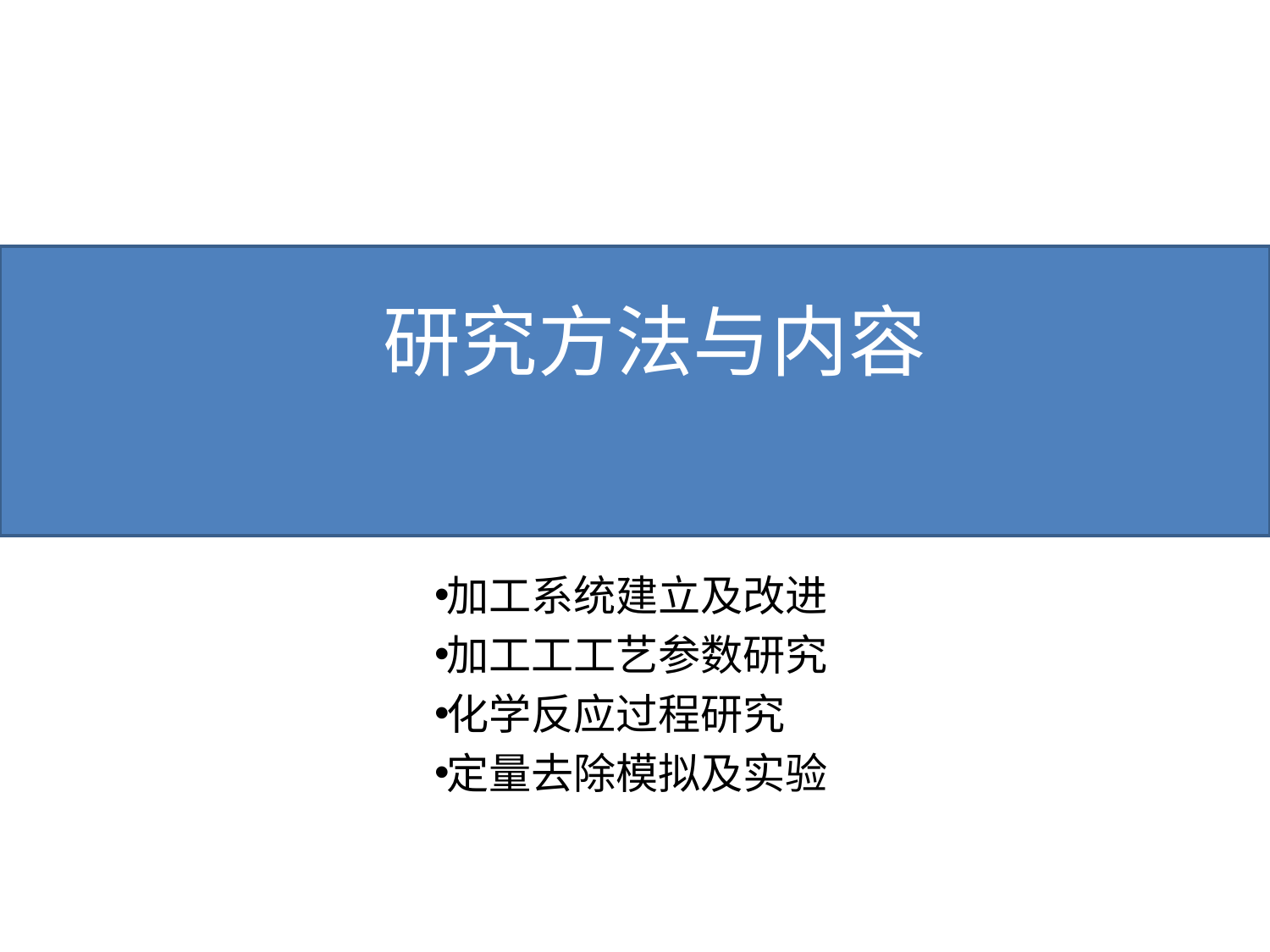

# 研究方法与内容
加工系统建立及改进
加工工工艺参数研究
化学反应过程研究
定量去除模拟及实验